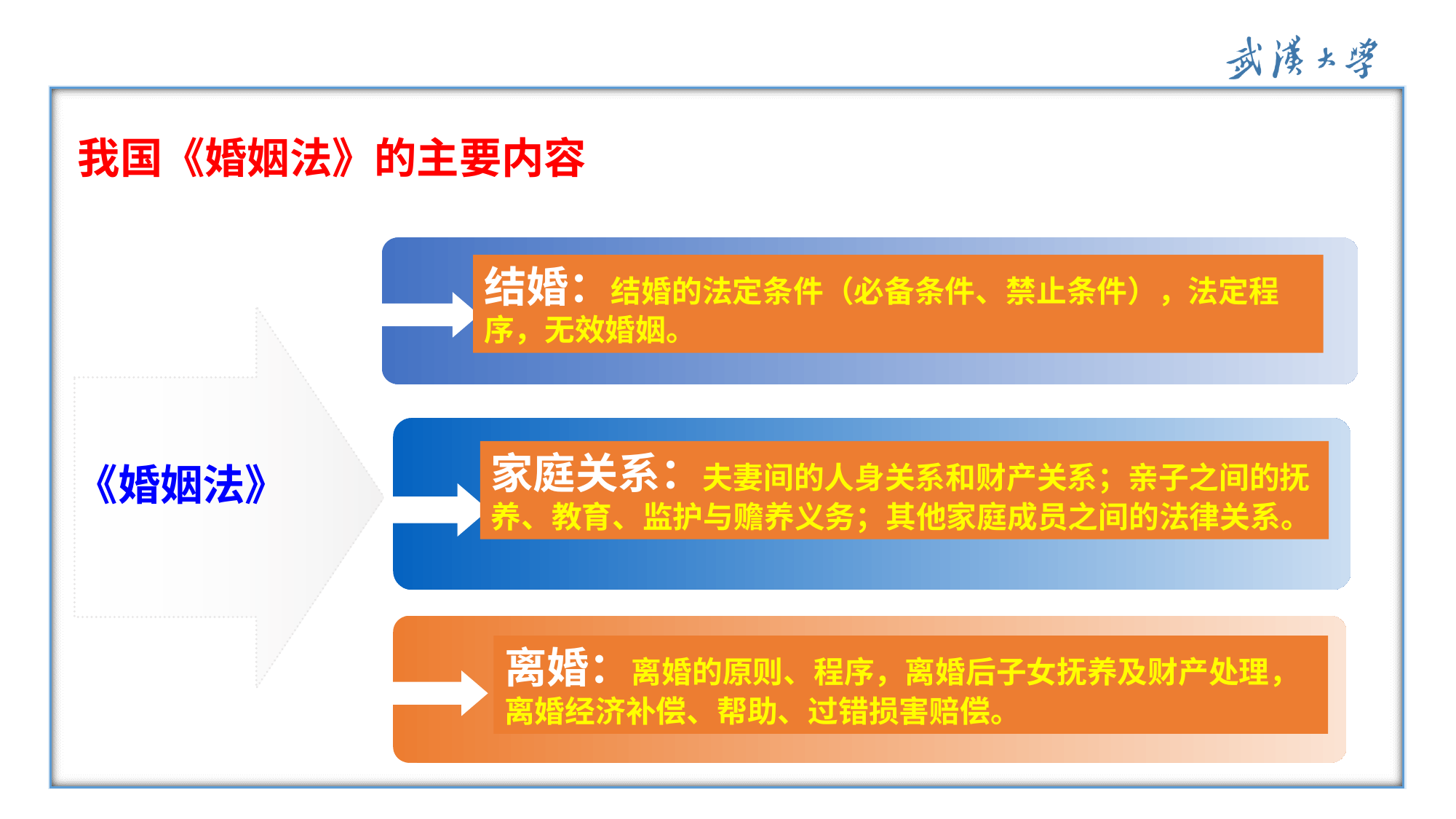

我国《婚姻法》的主要内容

结婚：结婚的法定条件（必备条件、禁止条件），法定程序，无效婚姻。

家庭关系：夫妻间的人身关系和财产关系；亲子之间的抚养、教育、监护与赡养义务；其他家庭成员之间的法律关系。
《婚姻法》

离婚：离婚的原则、程序，离婚后子女抚养及财产处理，离婚经济补偿、帮助、过错损害赔偿。